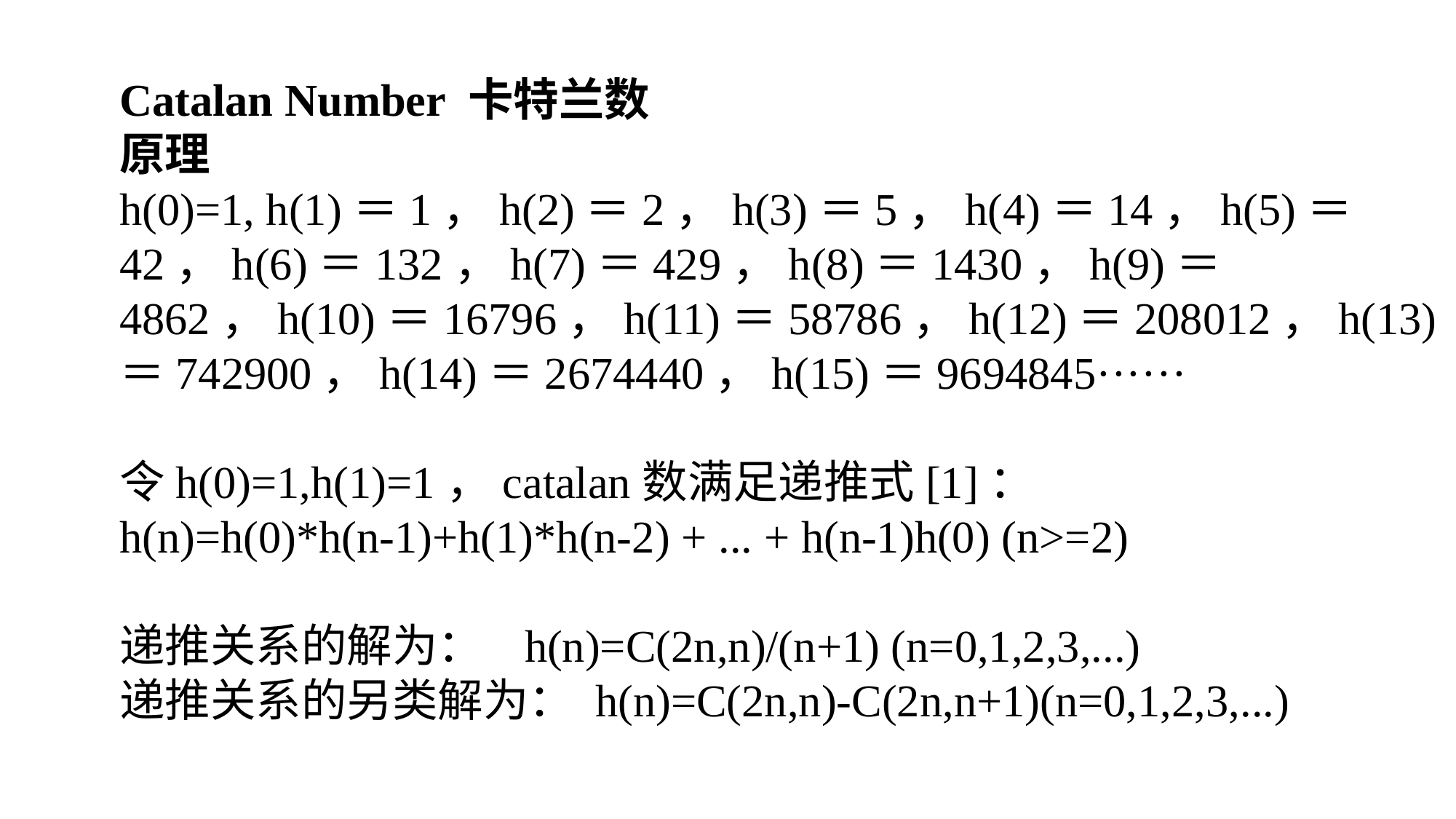

Catalan Number 卡特兰数
原理
h(0)=1, h(1)＝1，h(2)＝2，h(3)＝5，h(4)＝14，h(5)＝42，h(6)＝132，h(7)＝429，h(8)＝1430，h(9)＝4862，h(10)＝16796，h(11)＝58786，h(12)＝208012，h(13)＝742900，h(14)＝2674440，h(15)＝9694845······

令h(0)=1,h(1)=1，catalan数满足递推式[1]：
h(n)=h(0)*h(n-1)+h(1)*h(n-2) + ... + h(n-1)h(0) (n>=2)
递推关系的解为：   h(n)=C(2n,n)/(n+1) (n=0,1,2,3,...) 
递推关系的另类解为： h(n)=C(2n,n)-C(2n,n+1)(n=0,1,2,3,...)